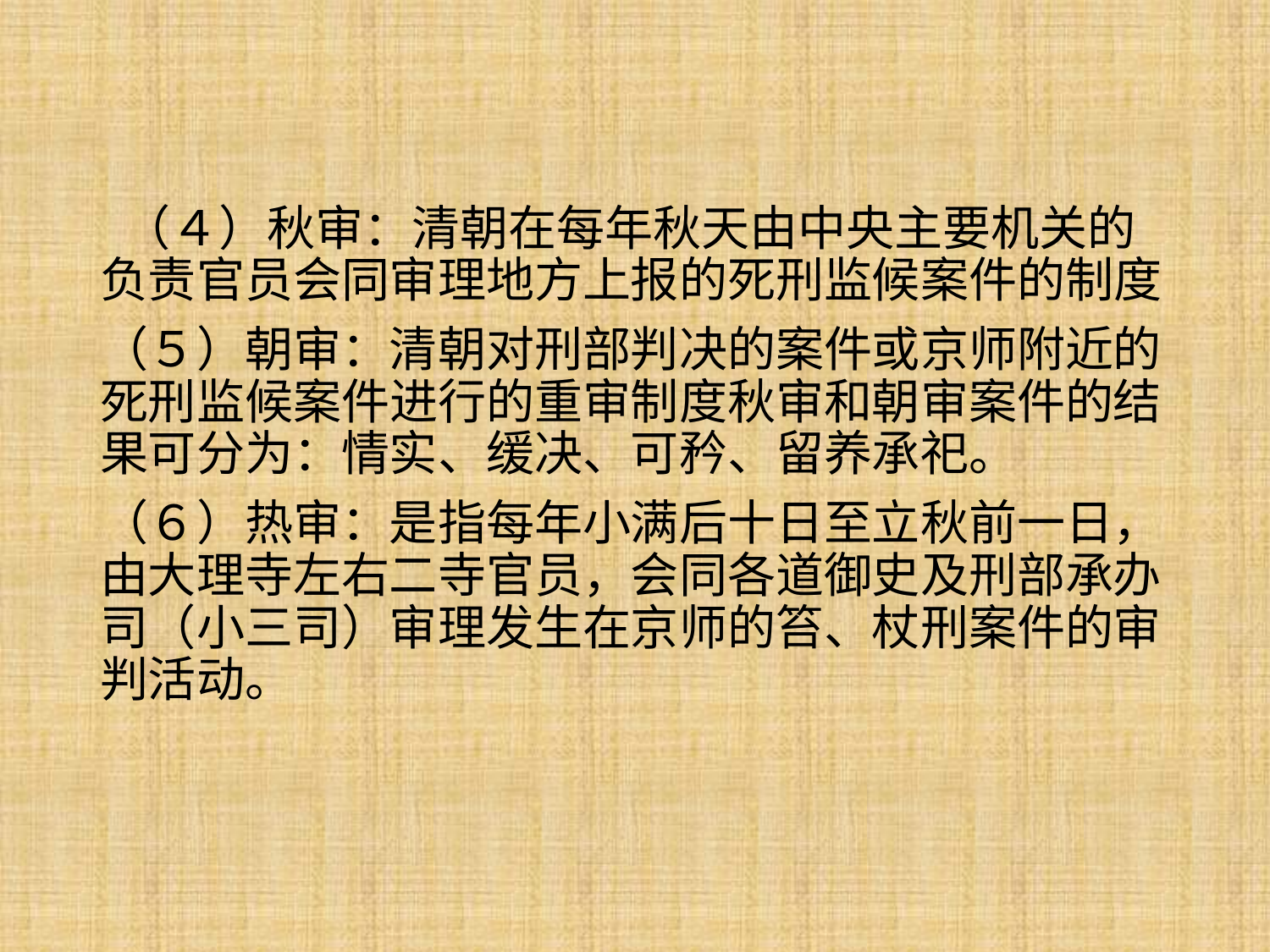

（４）秋审：清朝在每年秋天由中央主要机关的负责官员会同审理地方上报的死刑监候案件的制度
（５）朝审：清朝对刑部判决的案件或京师附近的死刑监候案件进行的重审制度秋审和朝审案件的结果可分为：情实、缓决、可矜、留养承祀。
（６）热审：是指每年小满后十日至立秋前一日，由大理寺左右二寺官员，会同各道御史及刑部承办司（小三司）审理发生在京师的笞、杖刑案件的审判活动。